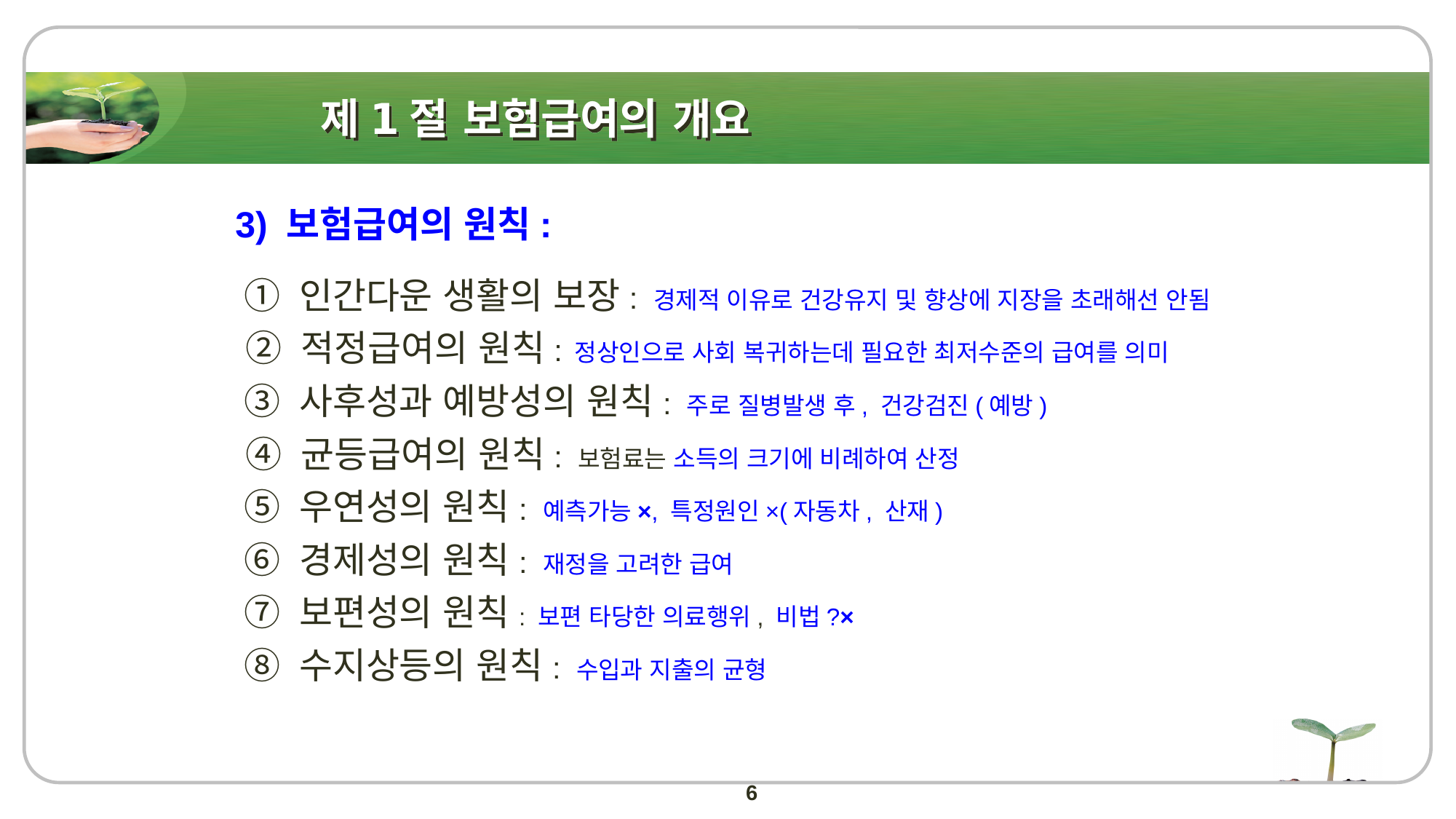

# 제1절 보험급여의 개요
3) 보험급여의 원칙:
 ① 인간다운 생활의 보장: 경제적 이유로 건강유지 및 향상에 지장을 초래해선 안됨
 ② 적정급여의 원칙: 정상인으로 사회 복귀하는데 필요한 최저수준의 급여를 의미
 ③ 사후성과 예방성의 원칙: 주로 질병발생 후, 건강검진(예방)
 ④ 균등급여의 원칙: 보험료는 소득의 크기에 비례하여 산정
 ⑤ 우연성의 원칙: 예측가능×, 특정원인×(자동차, 산재)
 ⑥ 경제성의 원칙: 재정을 고려한 급여
 ⑦ 보편성의 원칙: 보편 타당한 의료행위, 비법?×
 ⑧ 수지상등의 원칙: 수입과 지출의 균형
6